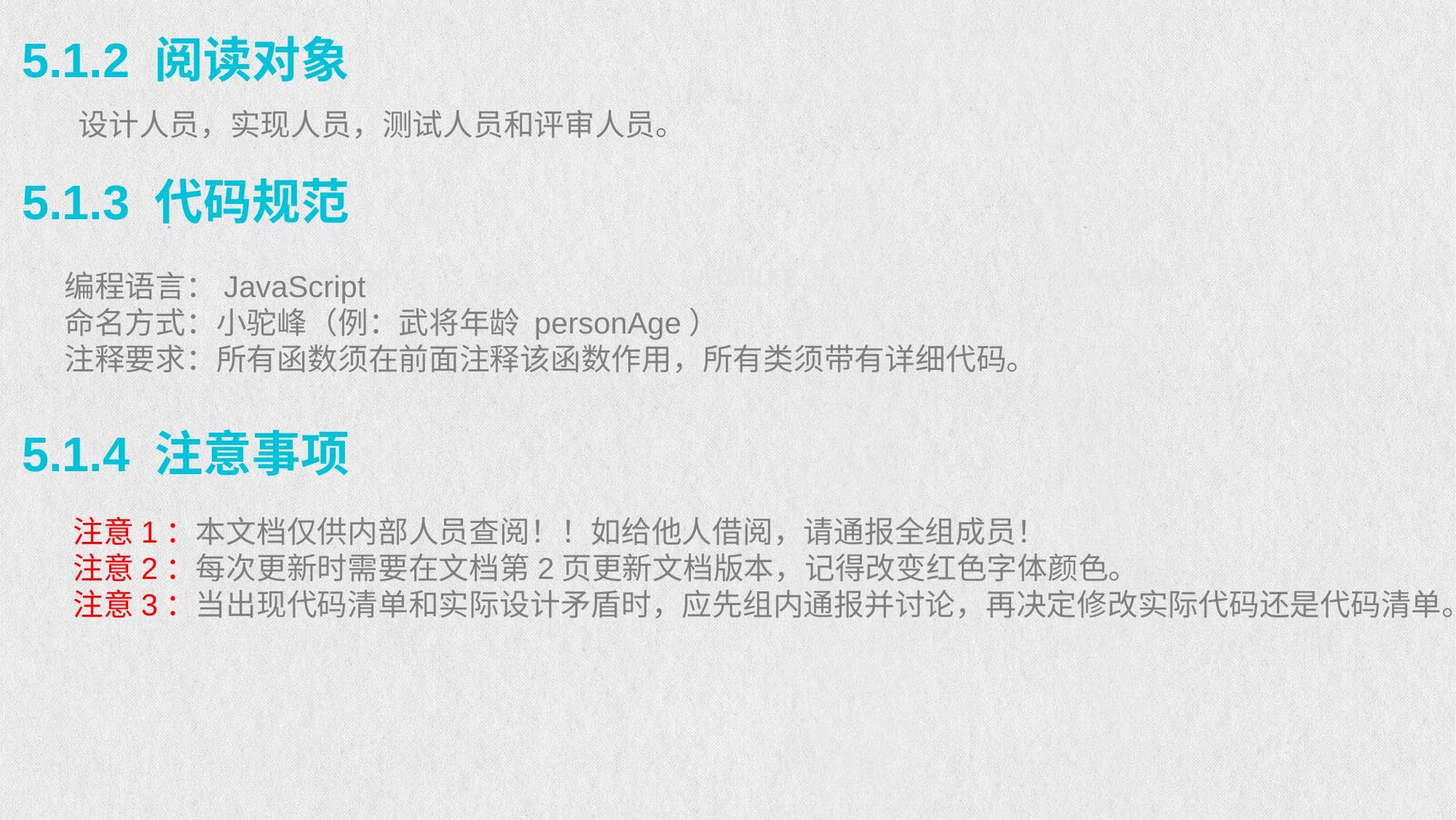

5.1.2 阅读对象
设计人员，实现人员，测试人员和评审人员。
5.1.3 代码规范
DESKTOP
TABLET
MOBILE
编程语言：JavaScript
命名方式：小驼峰（例：武将年龄 personAge）
注释要求：所有函数须在前面注释该函数作用，所有类须带有详细代码。
5.1.4 注意事项
注意1：本文档仅供内部人员查阅！！如给他人借阅，请通报全组成员！
注意2：每次更新时需要在文档第2页更新文档版本，记得改变红色字体颜色。
注意3：当出现代码清单和实际设计矛盾时，应先组内通报并讨论，再决定修改实际代码还是代码清单。